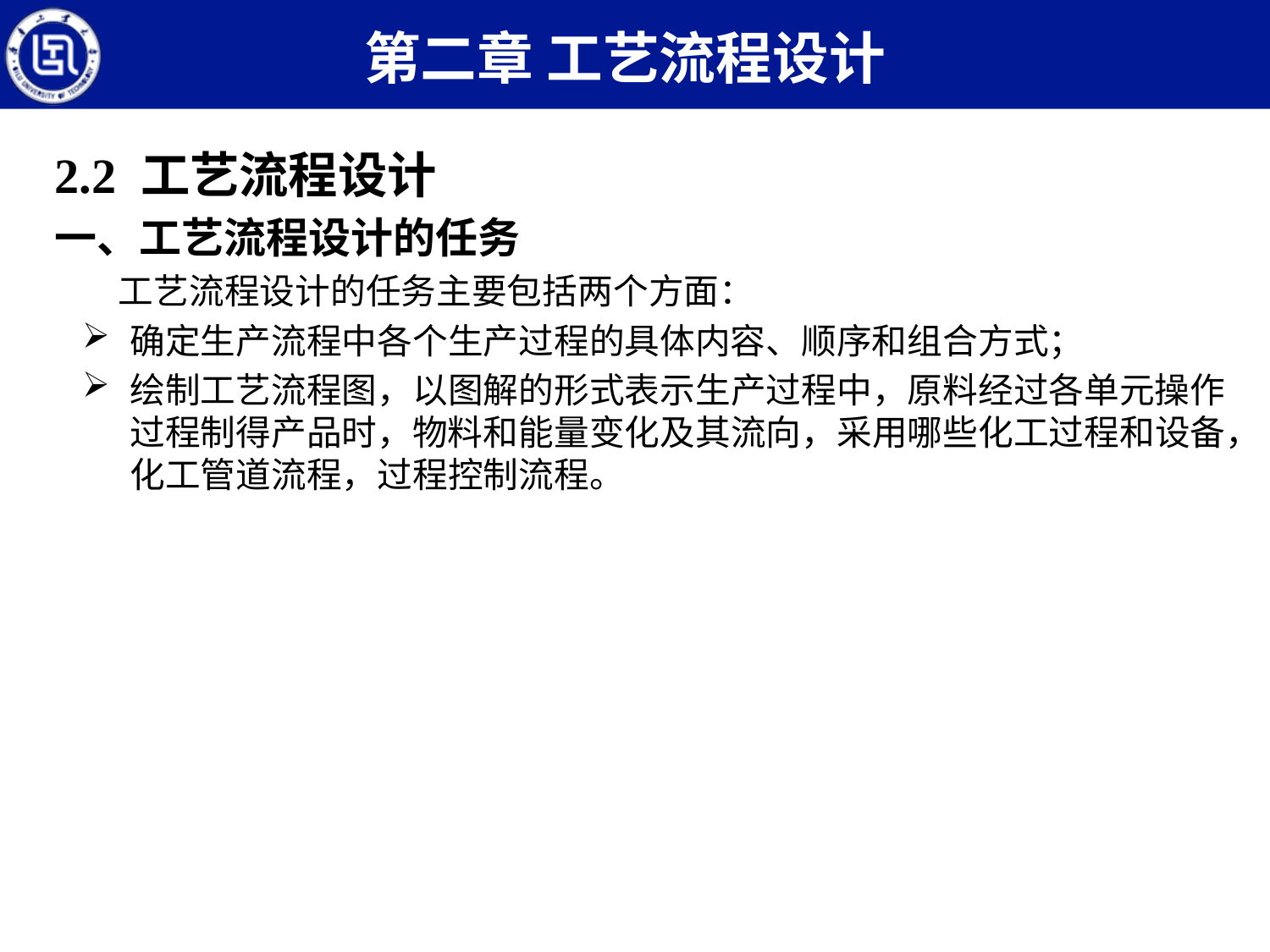

第二章 工艺流程设计
2.2 工艺流程设计
一、工艺流程设计的任务
工艺流程设计的任务主要包括两个方面：
确定生产流程中各个生产过程的具体内容、顺序和组合方式；
绘制工艺流程图，以图解的形式表示生产过程中，原料经过各单元操作过程制得产品时，物料和能量变化及其流向，采用哪些化工过程和设备，化工管道流程，过程控制流程。